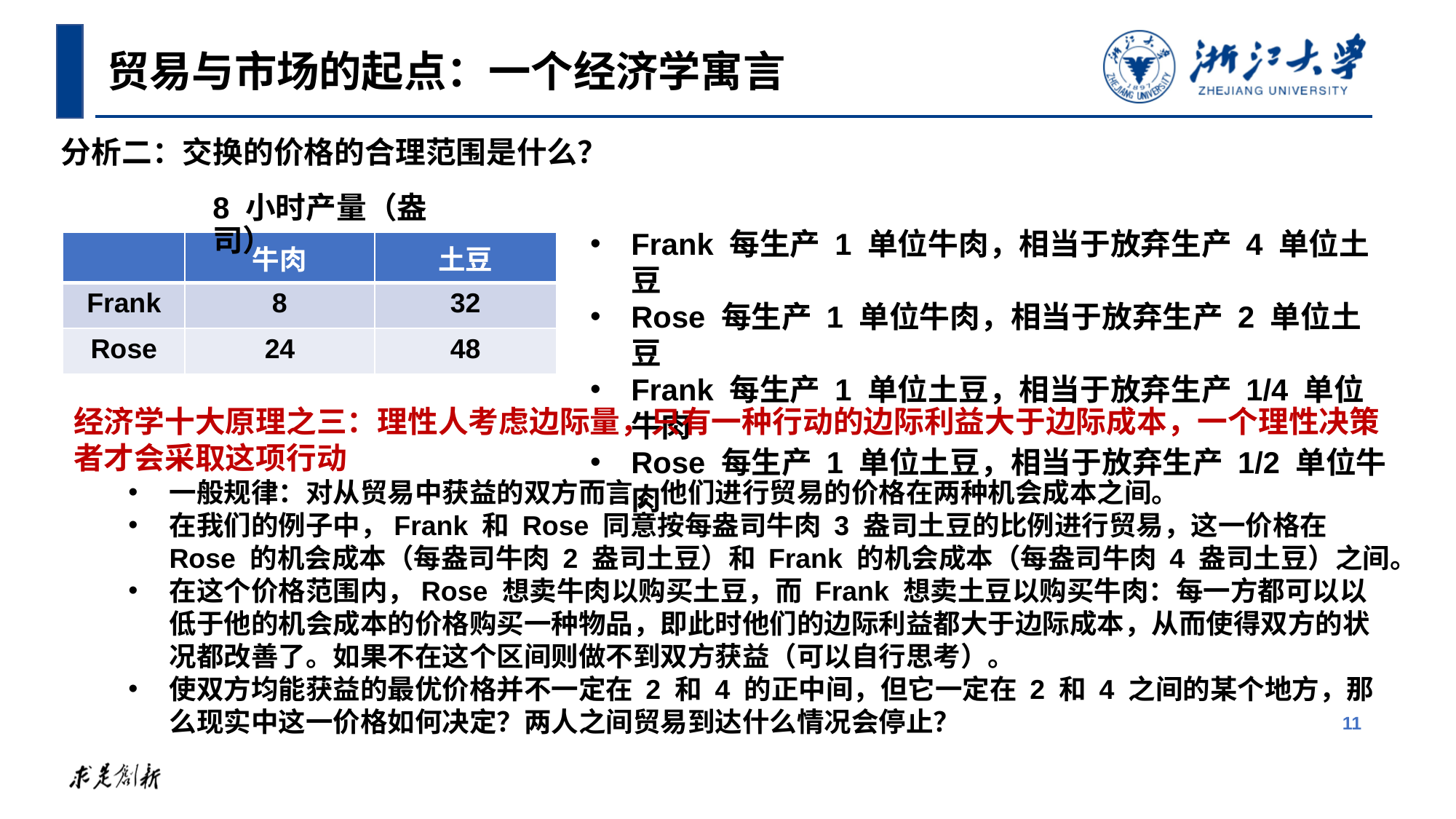

贸易与市场的起点：一个经济学寓言
分析二：交换的价格的合理范围是什么？
8 小时产量（盎司）
Frank 每生产 1 单位牛肉，相当于放弃生产 4 单位土豆
Rose 每生产 1 单位牛肉，相当于放弃生产 2 单位土豆
Frank 每生产 1 单位土豆，相当于放弃生产 1/4 单位牛肉
Rose 每生产 1 单位土豆，相当于放弃生产 1/2 单位牛肉
|  | 牛肉 | 土豆 |
| --- | --- | --- |
| Frank | 8 | 32 |
| Rose | 24 | 48 |
经济学十大原理之三：理性人考虑边际量，只有一种行动的边际利益大于边际成本，一个理性决策者才会采取这项行动
一般规律：对从贸易中获益的双方而言，他们进行贸易的价格在两种机会成本之间。
在我们的例子中，Frank 和 Rose 同意按每盎司牛肉 3 盎司土豆的比例进行贸易，这一价格在 Rose 的机会成本（每盎司牛肉 2 盎司土豆）和 Frank 的机会成本（每盎司牛肉 4 盎司土豆）之间。
在这个价格范围内，Rose 想卖牛肉以购买土豆，而 Frank 想卖土豆以购买牛肉：每一方都可以以低于他的机会成本的价格购买一种物品，即此时他们的边际利益都大于边际成本，从而使得双方的状况都改善了。如果不在这个区间则做不到双方获益（可以自行思考）。
使双方均能获益的最优价格并不一定在 2 和 4 的正中间，但它一定在 2 和 4 之间的某个地方，那么现实中这一价格如何决定？两人之间贸易到达什么情况会停止？
11